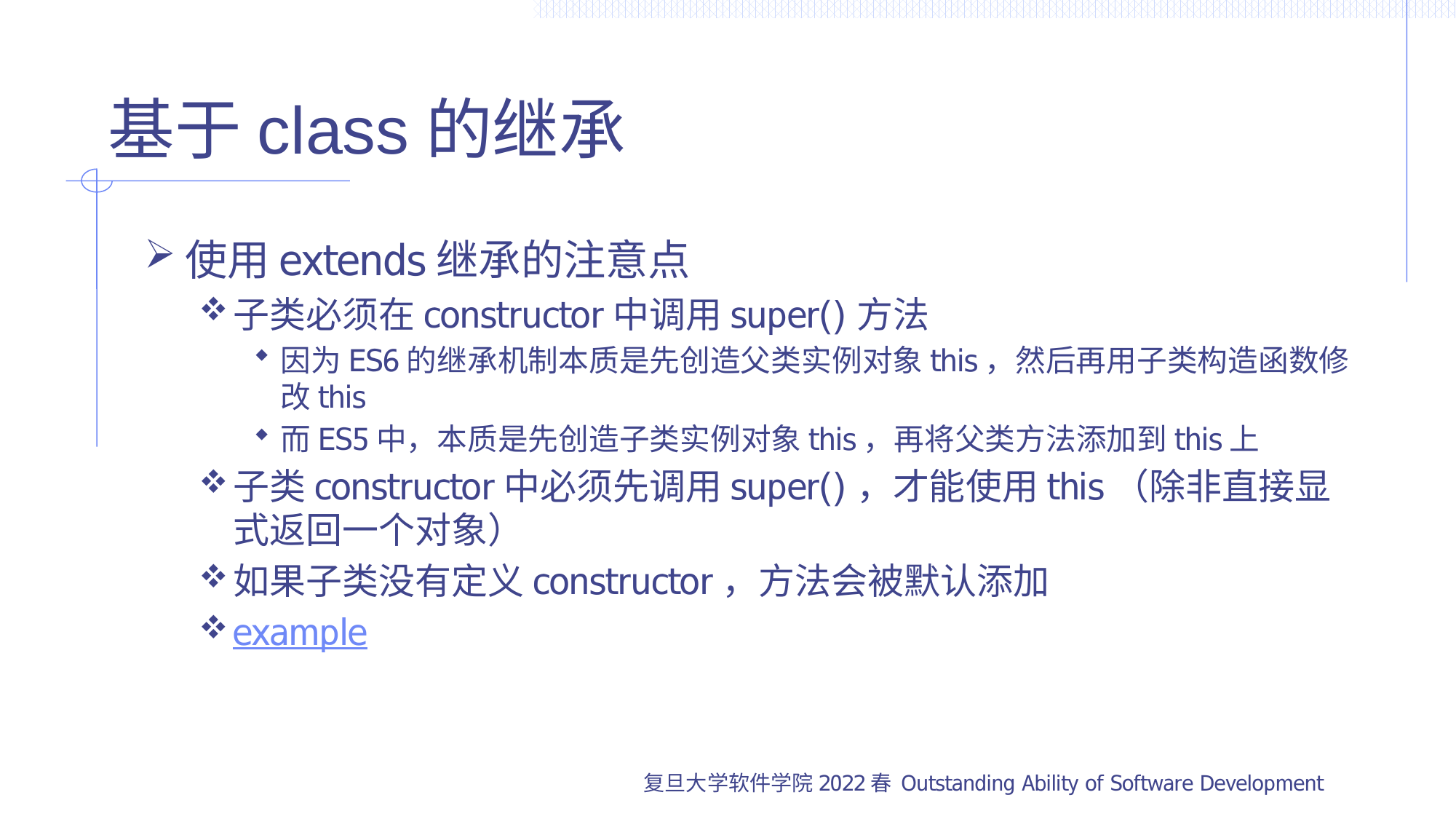

# 基于class的继承
使用extends继承的注意点
子类必须在constructor中调用super()方法
因为ES6的继承机制本质是先创造父类实例对象this，然后再用子类构造函数修改this
而ES5中，本质是先创造子类实例对象this，再将父类方法添加到this上
子类constructor中必须先调用super()，才能使用this（除非直接显式返回一个对象）
如果子类没有定义constructor，方法会被默认添加
example